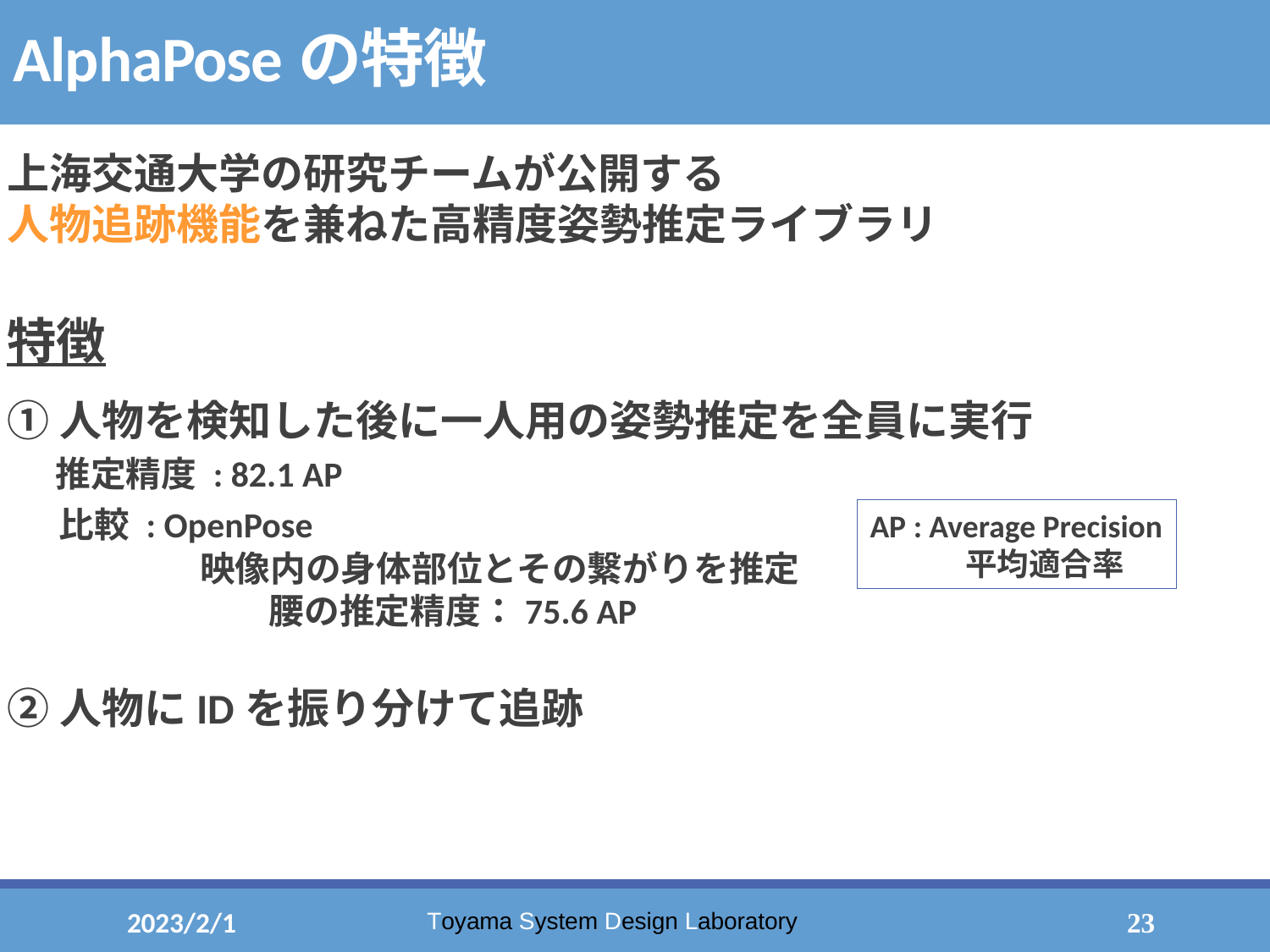

# AlphaPoseの特徴

上海交通大学の研究チームが公開する
人物追跡機能を兼ねた高精度姿勢推定ライブラリ
特徴

①人物を検知した後に一人用の姿勢推定を全員に実行
    推定精度 : 82.1 AP
　 比較 : OpenPose
　　　　　  映像内の身体部位とその繋がりを推定
　　		 腰の推定精度：75.6 AP

②人物にIDを振り分けて追跡
AP : Average Precision
　　　平均適合率
2023/2/1
23